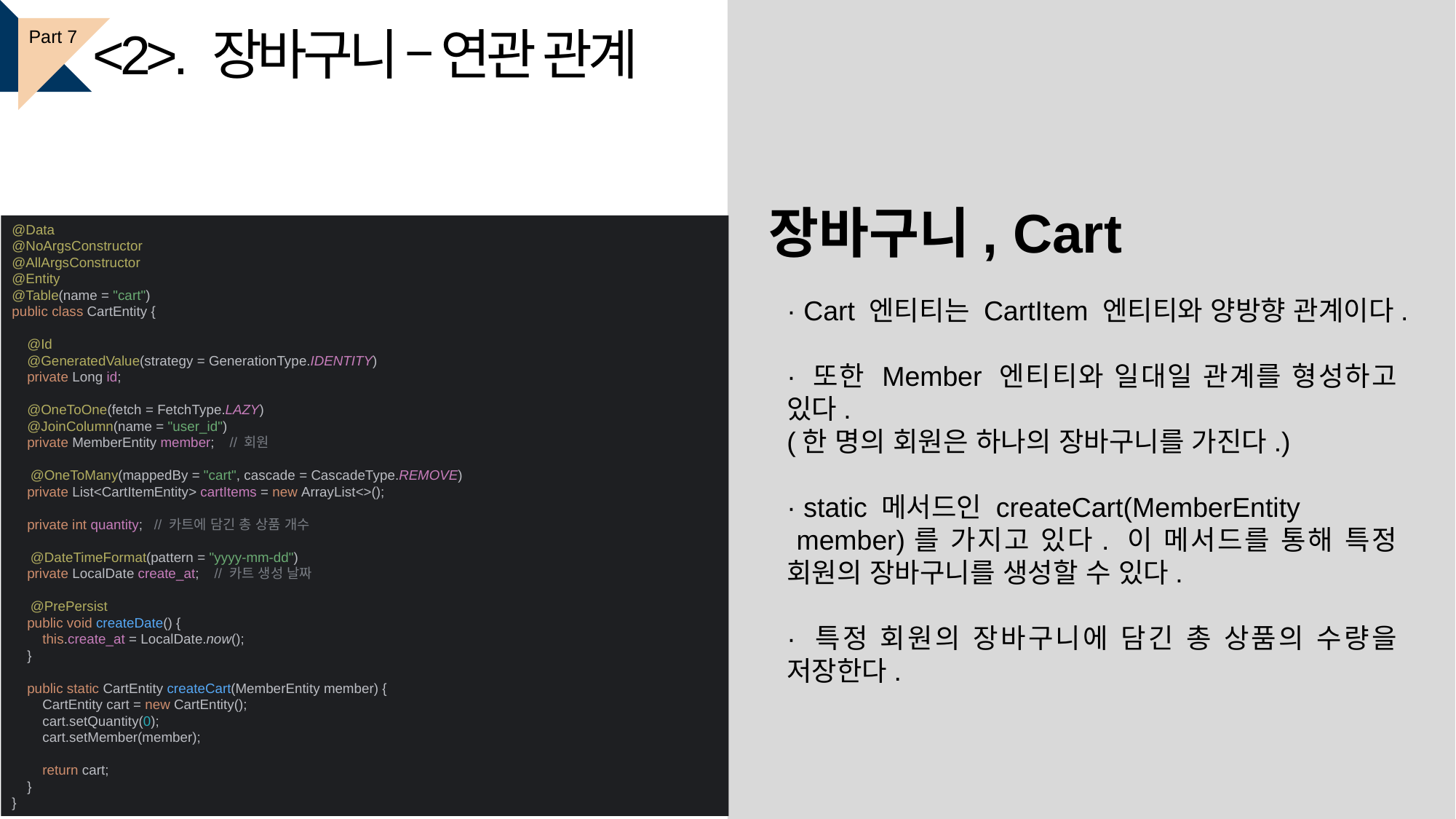

<2>. 장바구니 – 연관 관계

Part 7
장바구니, Cart
@Data
@NoArgsConstructor
@AllArgsConstructor
@Entity
@Table(name = "cart")
public class CartEntity {
    @Id
    @GeneratedValue(strategy = GenerationType.IDENTITY)
    private Long id;
    @OneToOne(fetch = FetchType.LAZY)
    @JoinColumn(name = "user_id")
    private MemberEntity member;    // 회원
    @OneToMany(mappedBy = "cart", cascade = CascadeType.REMOVE)
    private List<CartItemEntity> cartItems = new ArrayList<>();
    private int quantity;   // 카트에 담긴 총 상품 개수
    @DateTimeFormat(pattern = "yyyy-mm-dd")
    private LocalDate create_at;    // 카트 생성 날짜
    @PrePersist
    public void createDate() {
        this.create_at = LocalDate.now();
    }
    public static CartEntity createCart(MemberEntity member) {
        CartEntity cart = new CartEntity();
        cart.setQuantity(0);
        cart.setMember(member);
        return cart;
    }
}
· Cart 엔티티는 CartItem 엔티티와 양방향 관계이다.

· 또한 Member 엔티티와 일대일 관계를 형성하고 있다.
(한 명의 회원은 하나의 장바구니를 가진다.)

· static 메서드인 createCart(MemberEntity
 member)를 가지고 있다. 이 메서드를 통해 특정 회원의 장바구니를 생성할 수 있다.

· 특정 회원의 장바구니에 담긴 총 상품의 수량을 저장한다.